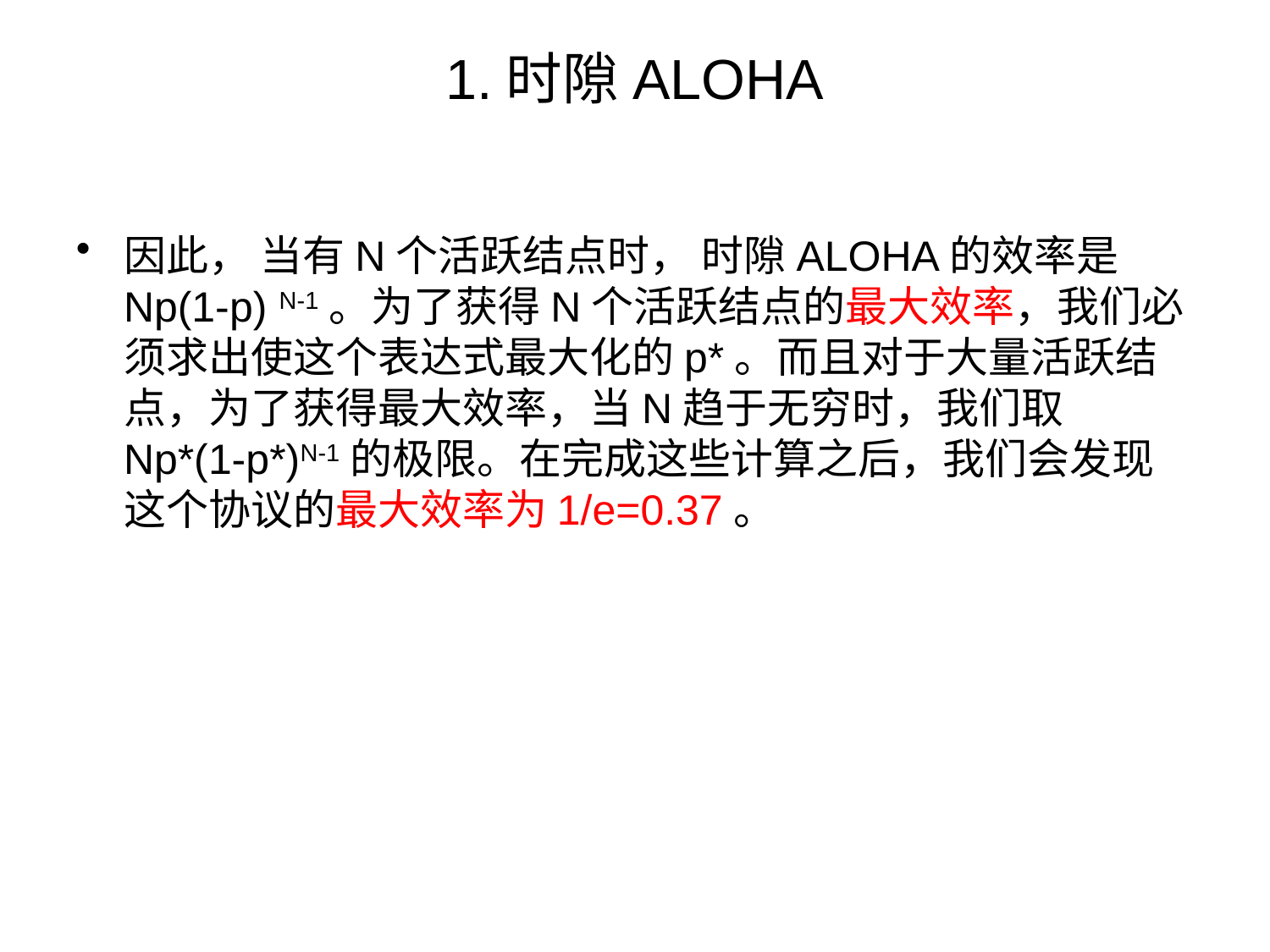

# 1.时隙ALOHA
因此， 当有N个活跃结点时， 时隙ALOHA的效率是Np(1-p) N-1。为了获得N个活跃结点的最大效率，我们必须求出使这个表达式最大化的p*。而且对于大量活跃结点，为了获得最大效率，当N趋于无穷时，我们取Np*(1-p*)N-1的极限。在完成这些计算之后，我们会发现这个协议的最大效率为1/e=0.37。